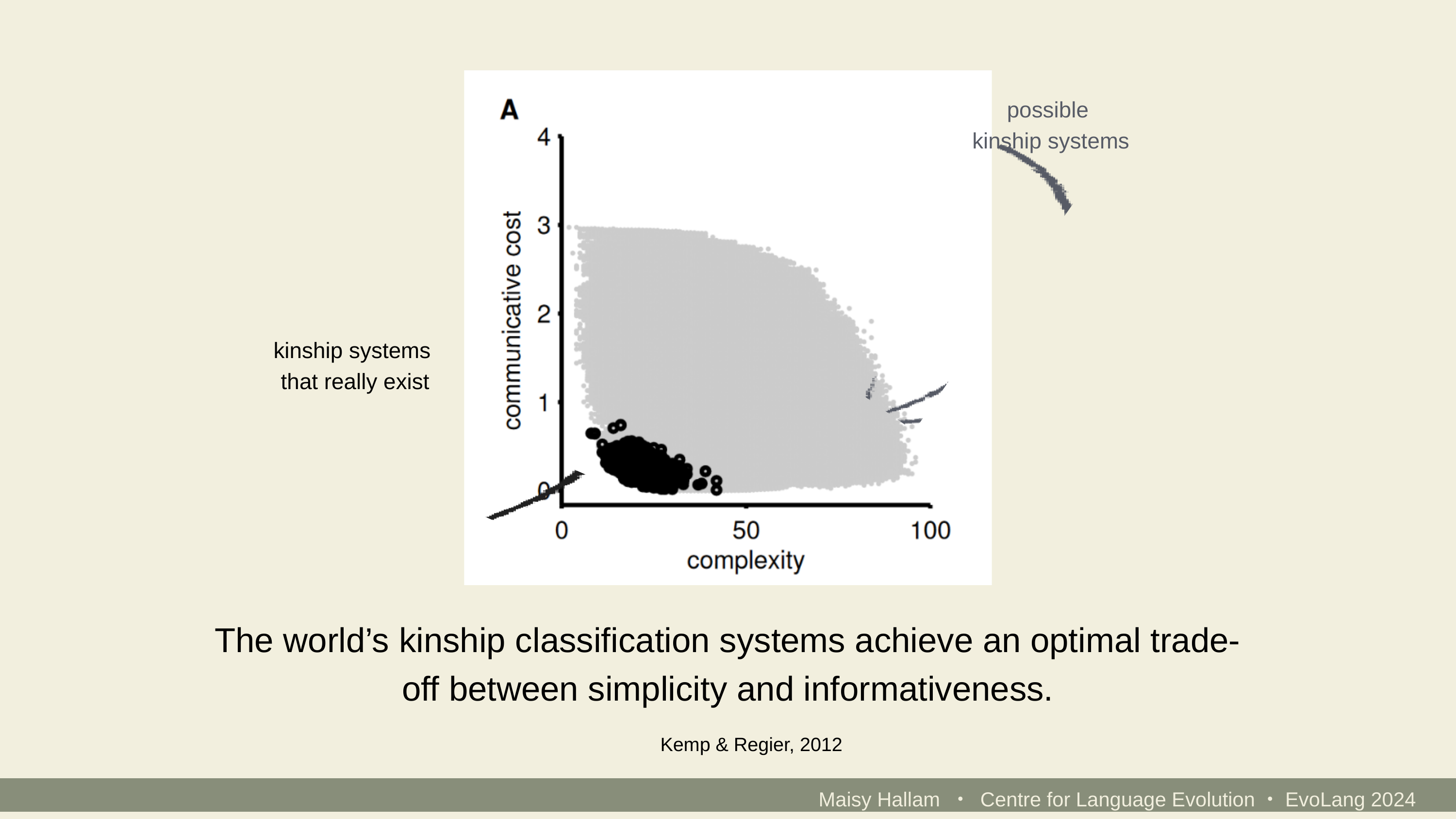

possible
kinship systems

kinship systems
that really exist

The world’s kinship classification systems achieve an optimal trade-off between simplicity and informativeness.
Kemp & Regier, 2012

Maisy Hallam ・ Centre for Language Evolution・EvoLang 2024